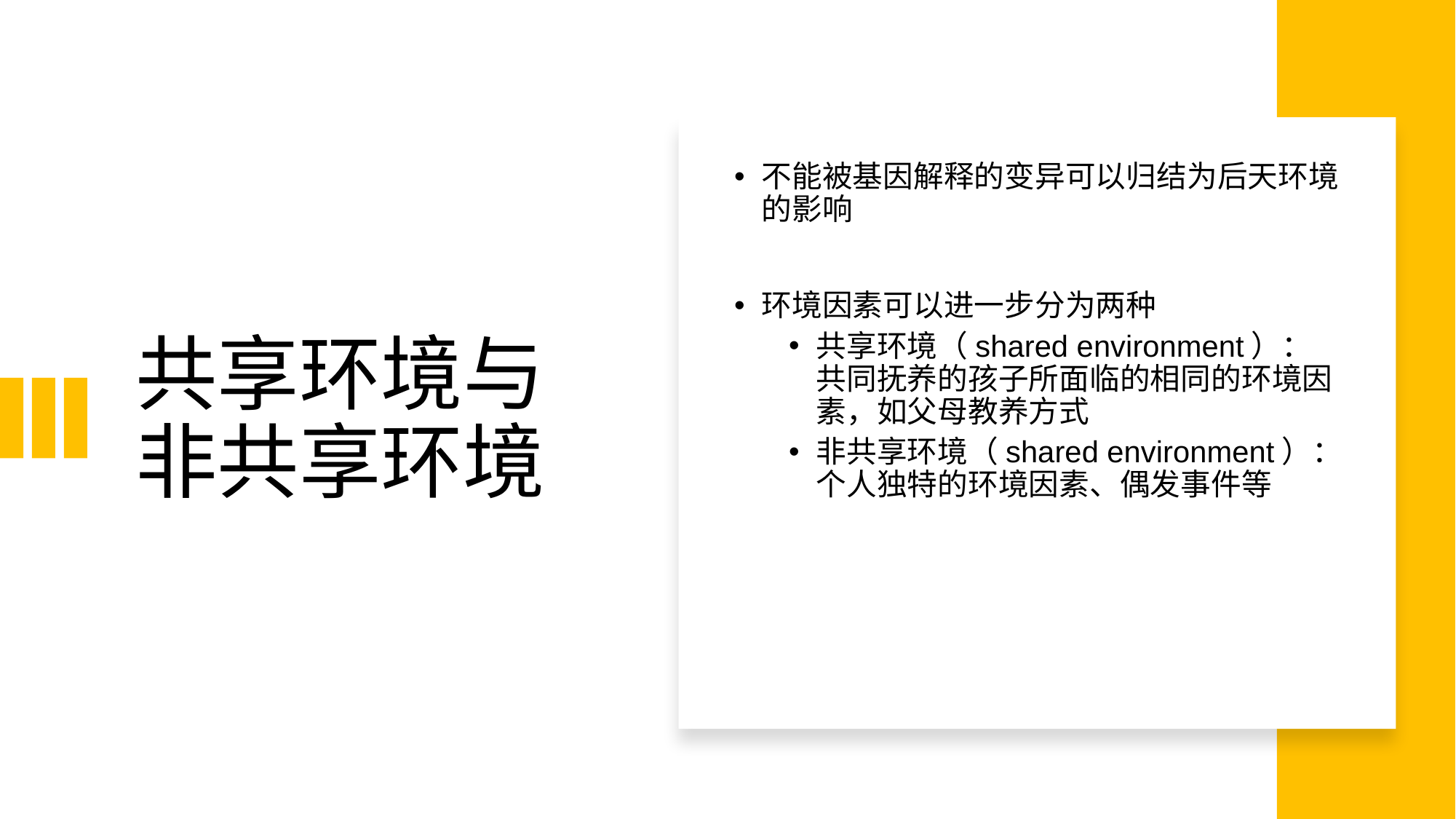

不能被基因解释的变异可以归结为后天环境的影响

环境因素可以进一步分为两种
共享环境（shared environment）：共同抚养的孩子所面临的相同的环境因素，如父母教养方式
非共享环境（shared environment）：个人独特的环境因素、偶发事件等

# 共享环境与非共享环境